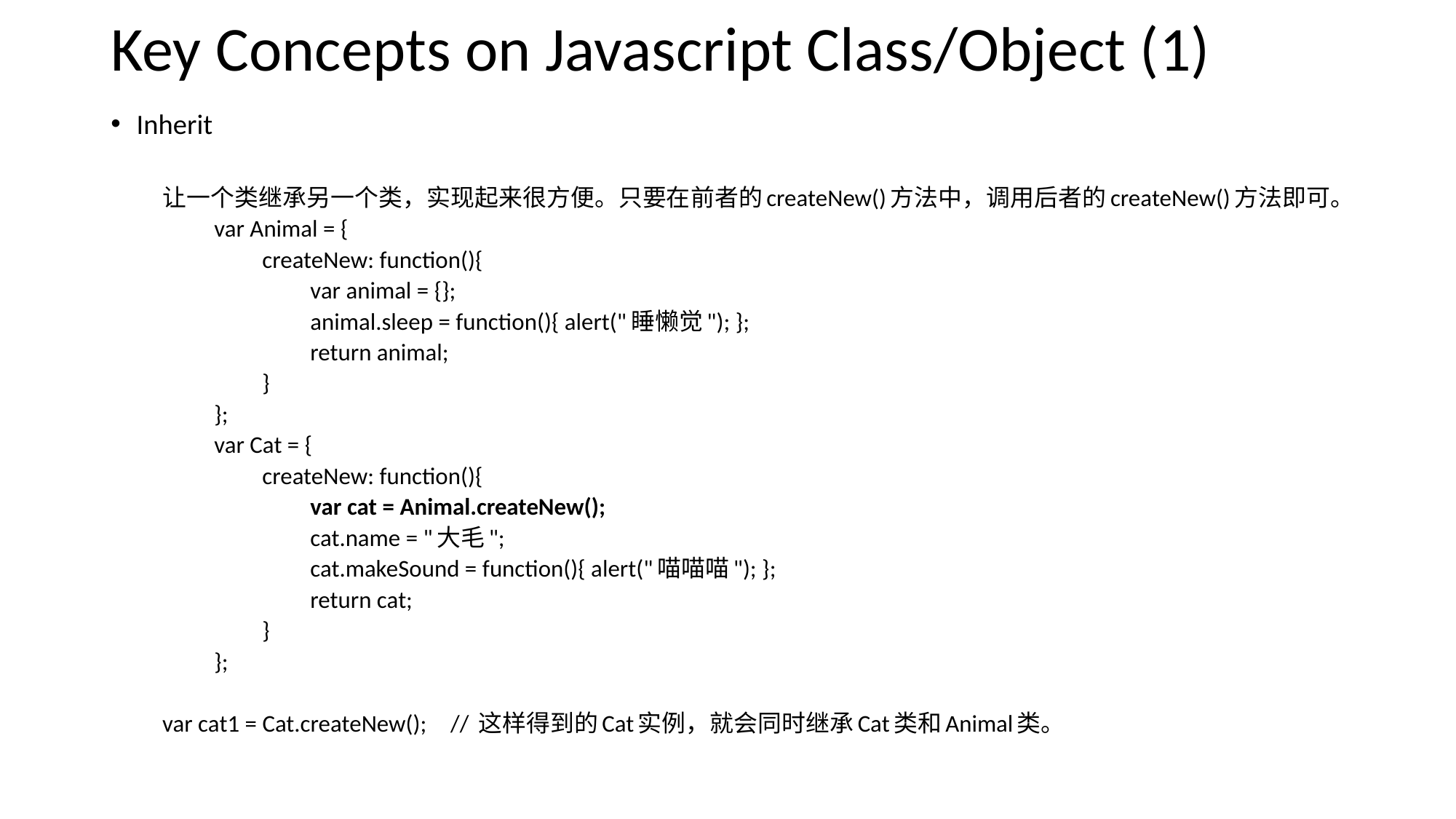

# Key Concepts on Javascript Class/Object (1)
Inherit

让一个类继承另一个类，实现起来很方便。只要在前者的createNew()方法中，调用后者的createNew()方法即可。
　　var Animal = {
　　　　createNew: function(){
　　　　　　var animal = {};
　　　　　　animal.sleep = function(){ alert("睡懒觉"); };
　　　　　　return animal;
　　　　}
　　};
　　var Cat = {
　　　　createNew: function(){
　　　　　　var cat = Animal.createNew();
　　　　　　cat.name = "大毛";
　　　　　　cat.makeSound = function(){ alert("喵喵喵"); };
　　　　　　return cat;
　　　　}
　　};

var cat1 = Cat.createNew();	// 这样得到的Cat实例，就会同时继承Cat类和Animal类。